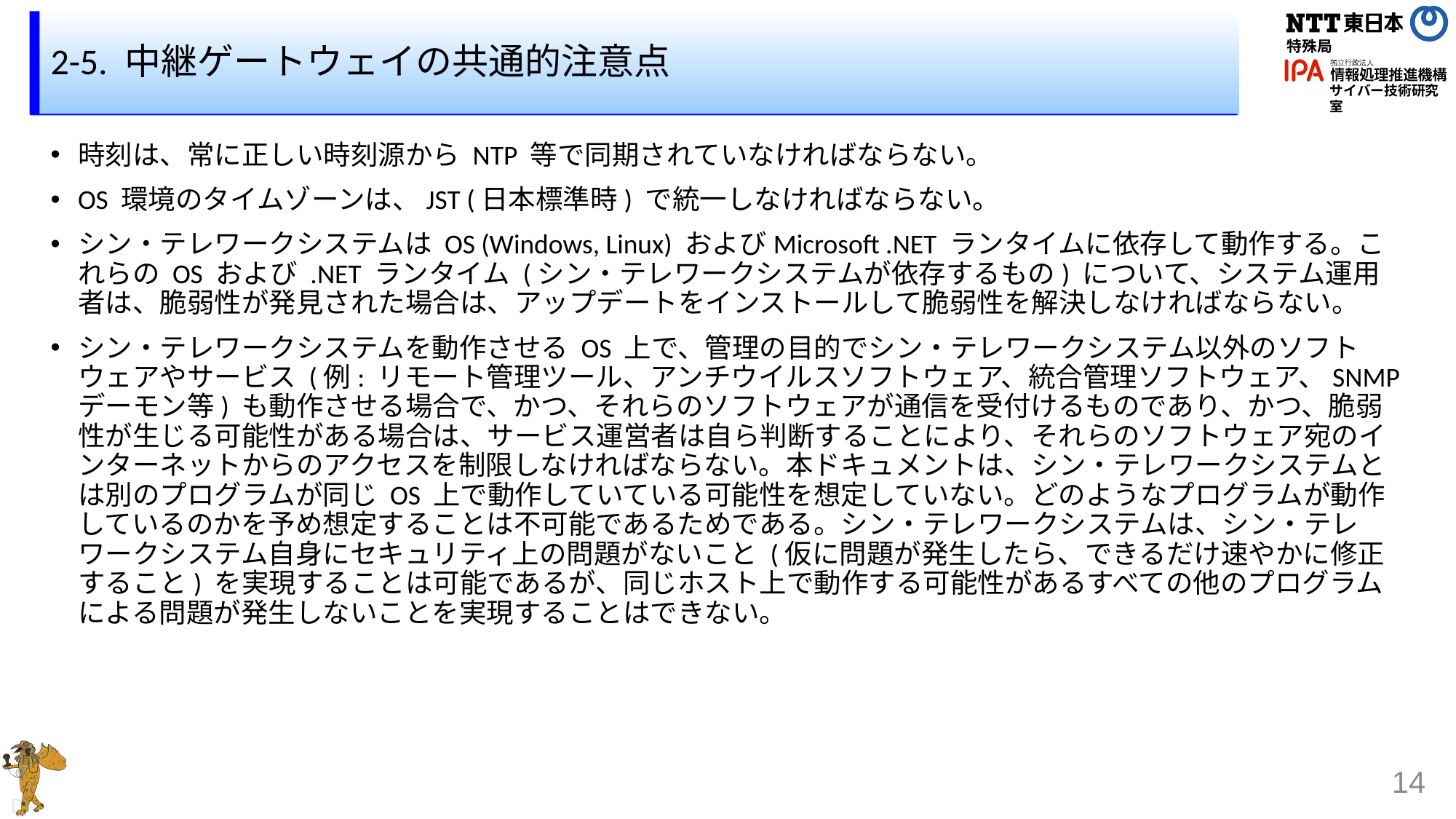

# 2-5. 中継ゲートウェイの共通的注意点
時刻は、常に正しい時刻源から NTP 等で同期されていなければならない。
OS 環境のタイムゾーンは、JST (日本標準時) で統一しなければならない。
シン・テレワークシステムは OS (Windows, Linux) およびMicrosoft .NET ランタイムに依存して動作する。これらの OS および .NET ランタイム (シン・テレワークシステムが依存するもの) について、システム運用者は、脆弱性が発見された場合は、アップデートをインストールして脆弱性を解決しなければならない。
シン・テレワークシステムを動作させる OS 上で、管理の目的でシン・テレワークシステム以外のソフトウェアやサービス (例: リモート管理ツール、アンチウイルスソフトウェア、統合管理ソフトウェア、SNMP デーモン等) も動作させる場合で、かつ、それらのソフトウェアが通信を受付けるものであり、かつ、脆弱性が生じる可能性がある場合は、サービス運営者は自ら判断することにより、それらのソフトウェア宛のインターネットからのアクセスを制限しなければならない。本ドキュメントは、シン・テレワークシステムとは別のプログラムが同じ OS 上で動作していている可能性を想定していない。どのようなプログラムが動作しているのかを予め想定することは不可能であるためである。シン・テレワークシステムは、シン・テレワークシステム自身にセキュリティ上の問題がないこと (仮に問題が発生したら、できるだけ速やかに修正すること) を実現することは可能であるが、同じホスト上で動作する可能性があるすべての他のプログラムによる問題が発生しないことを実現することはできない。
14